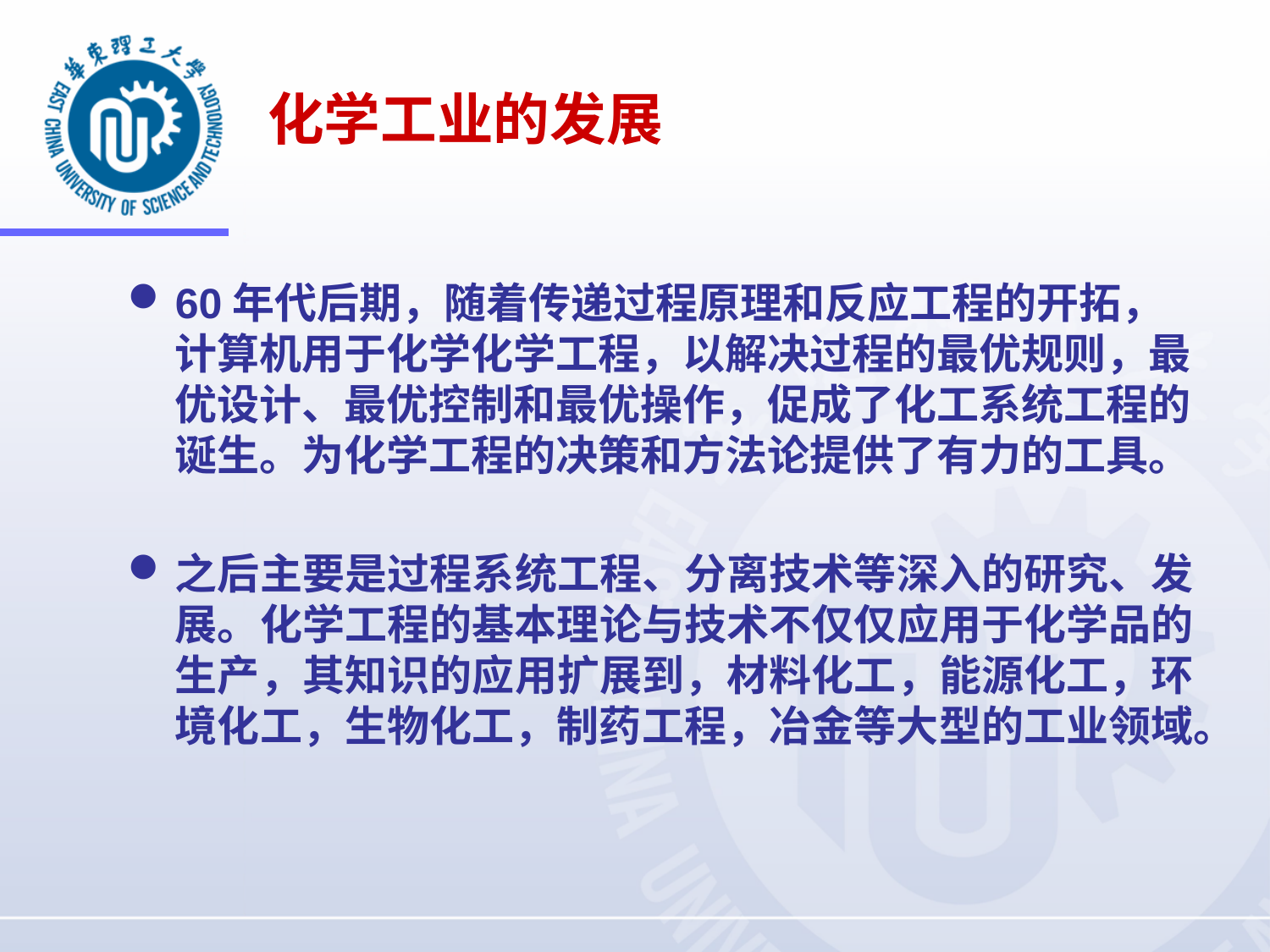

# 化学工业的发展
60年代后期，随着传递过程原理和反应工程的开拓，计算机用于化学化学工程，以解决过程的最优规则，最优设计、最优控制和最优操作，促成了化工系统工程的诞生。为化学工程的决策和方法论提供了有力的工具。

之后主要是过程系统工程、分离技术等深入的研究、发展。化学工程的基本理论与技术不仅仅应用于化学品的生产，其知识的应用扩展到，材料化工，能源化工，环境化工，生物化工，制药工程，冶金等大型的工业领域。